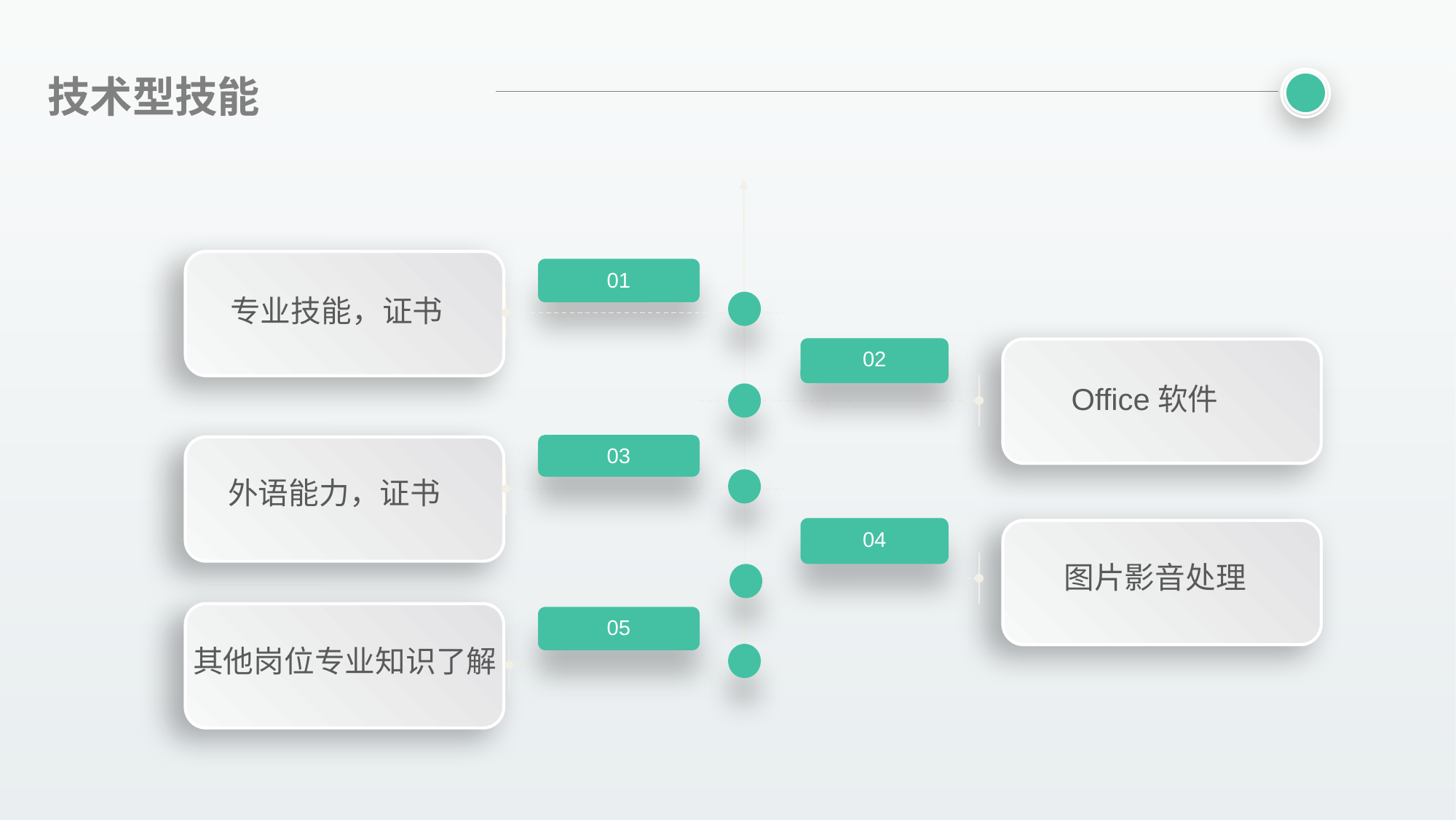

技术型技能

01

专业技能，证书

02

Office软件
03

外语能力，证书
04

图片影音处理

05

其他岗位专业知识了解